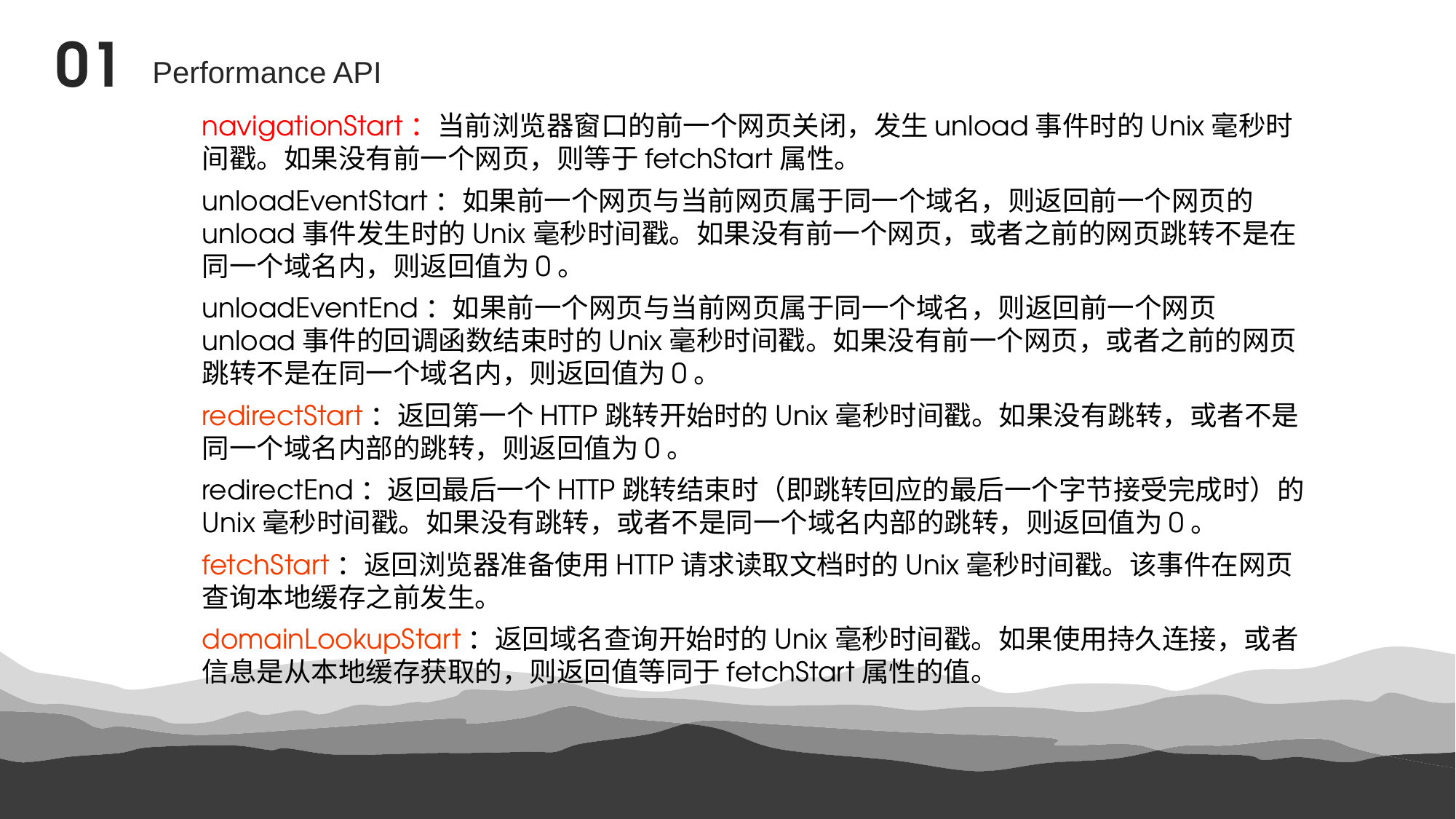

01
Performance API
navigationStart：当前浏览器窗口的前一个网页关闭，发生unload事件时的Unix毫秒时间戳。如果没有前一个网页，则等于fetchStart属性。
unloadEventStart：如果前一个网页与当前网页属于同一个域名，则返回前一个网页的unload事件发生时的Unix毫秒时间戳。如果没有前一个网页，或者之前的网页跳转不是在同一个域名内，则返回值为0。
unloadEventEnd：如果前一个网页与当前网页属于同一个域名，则返回前一个网页unload事件的回调函数结束时的Unix毫秒时间戳。如果没有前一个网页，或者之前的网页跳转不是在同一个域名内，则返回值为0。
redirectStart：返回第一个HTTP跳转开始时的Unix毫秒时间戳。如果没有跳转，或者不是同一个域名内部的跳转，则返回值为0。
redirectEnd：返回最后一个HTTP跳转结束时（即跳转回应的最后一个字节接受完成时）的Unix毫秒时间戳。如果没有跳转，或者不是同一个域名内部的跳转，则返回值为0。
fetchStart：返回浏览器准备使用HTTP请求读取文档时的Unix毫秒时间戳。该事件在网页查询本地缓存之前发生。
domainLookupStart：返回域名查询开始时的Unix毫秒时间戳。如果使用持久连接，或者信息是从本地缓存获取的，则返回值等同于fetchStart属性的值。